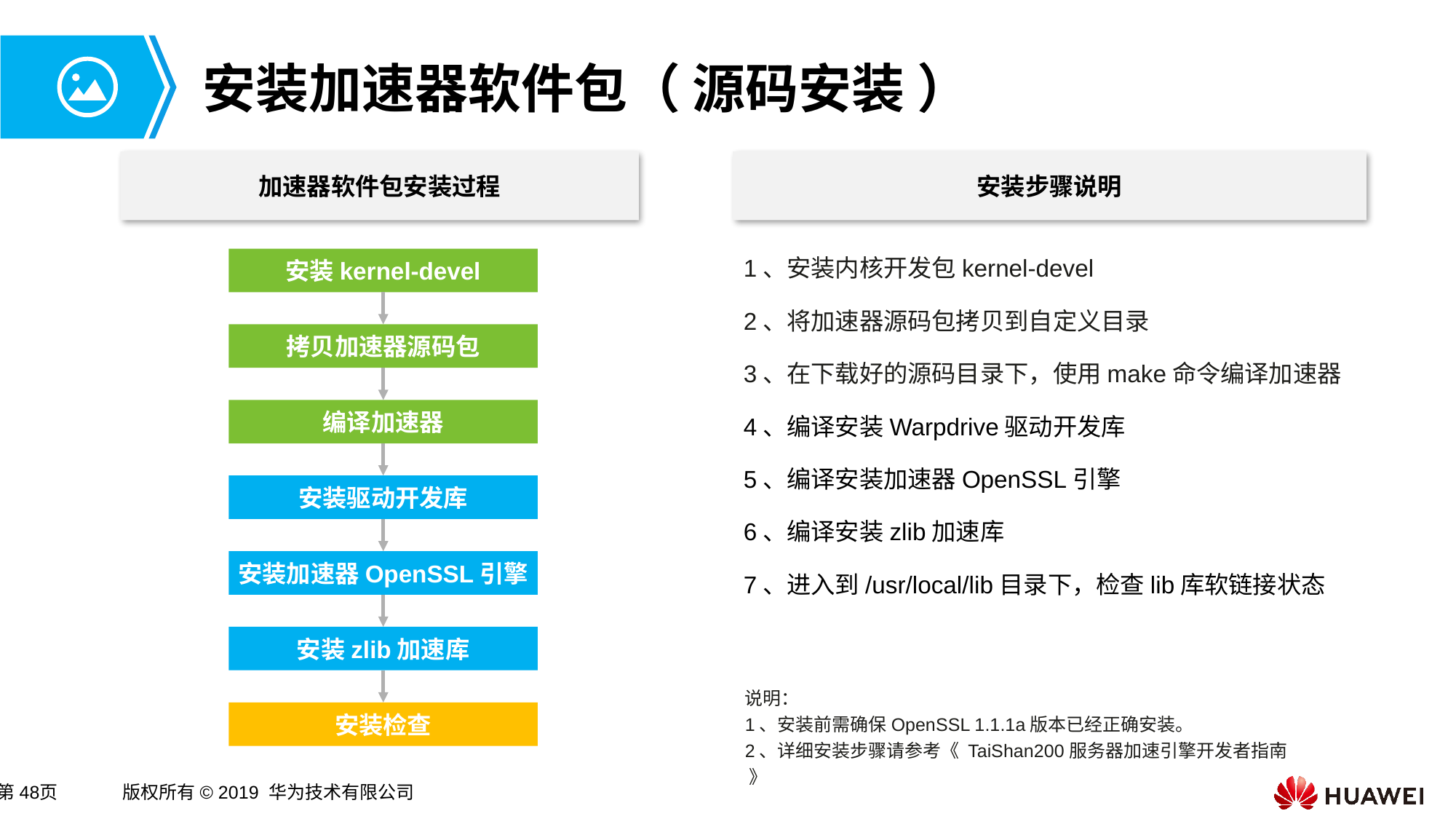

# 安装加速器软件包（ 源码安装 ）
加速器软件包安装过程
安装步骤说明
1、安装内核开发包kernel-devel
2、将加速器源码包拷贝到自定义目录
3、在下载好的源码目录下，使用make命令编译加速器
4、编译安装Warpdrive驱动开发库
5、编译安装加速器OpenSSL引擎
6、编译安装zlib加速库
7、进入到/usr/local/lib目录下，检查lib库软链接状态
安装kernel-devel
拷贝加速器源码包
编译加速器
安装驱动开发库
安装加速器OpenSSL引擎
安装zlib加速库
说明：
1、安装前需确保OpenSSL 1.1.1a版本已经正确安装。
2、详细安装步骤请参考《 TaiShan200服务器加速引擎开发者指南 》
安装检查